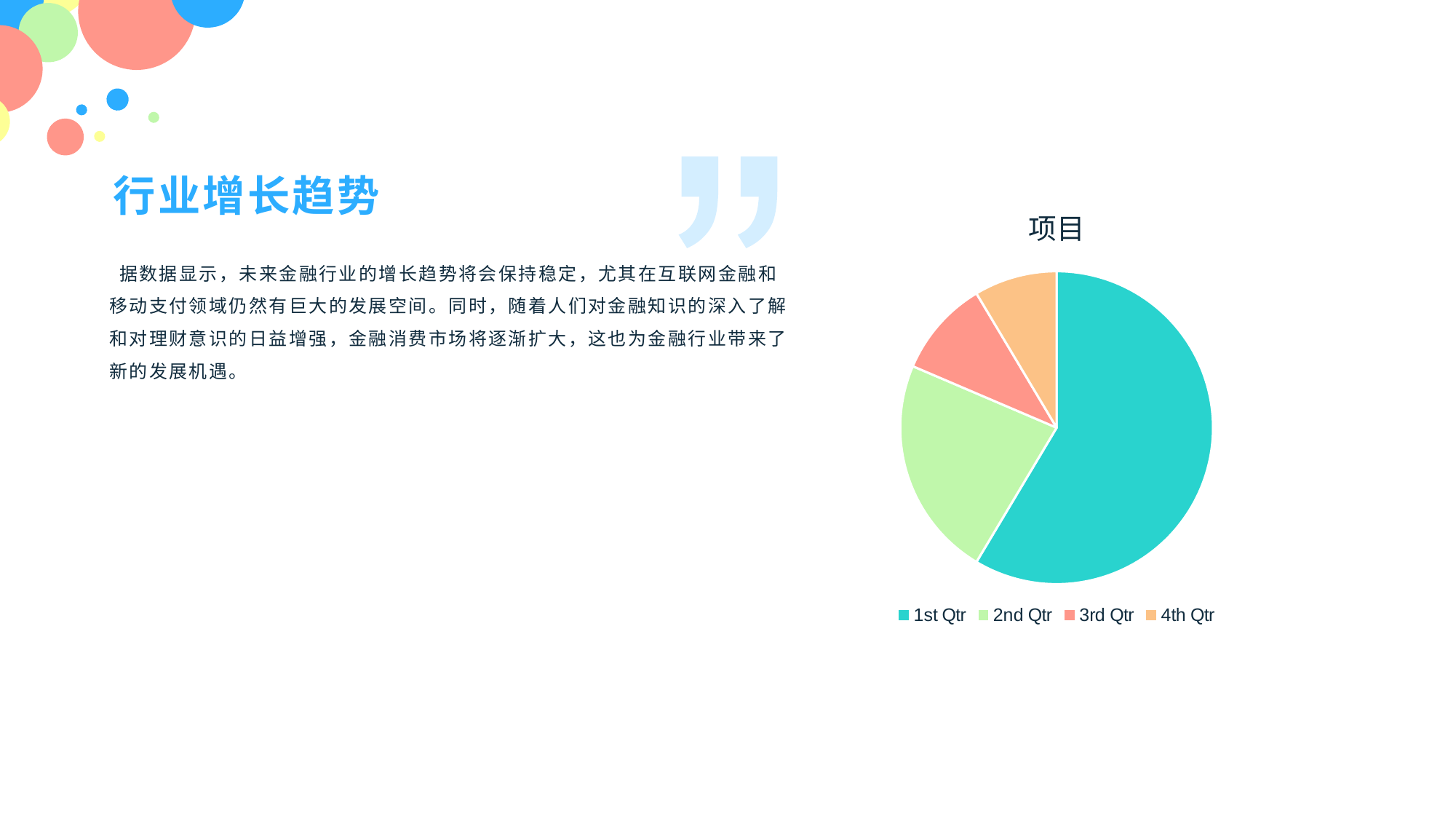

行业增长趋势

### Chart:

| Category | 项目 |
|---|---|
| 1st Qtr | 8.2 |
| 2nd Qtr | 3.2 |
| 3rd Qtr | 1.4 |
| 4th Qtr | 1.2 |
 据数据显示，未来金融行业的增长趋势将会保持稳定，尤其在互联网金融和移动支付领域仍然有巨大的发展空间。同时，随着人们对金融知识的深入了解和对理财意识的日益增强，金融消费市场将逐渐扩大，这也为金融行业带来了新的发展机遇。